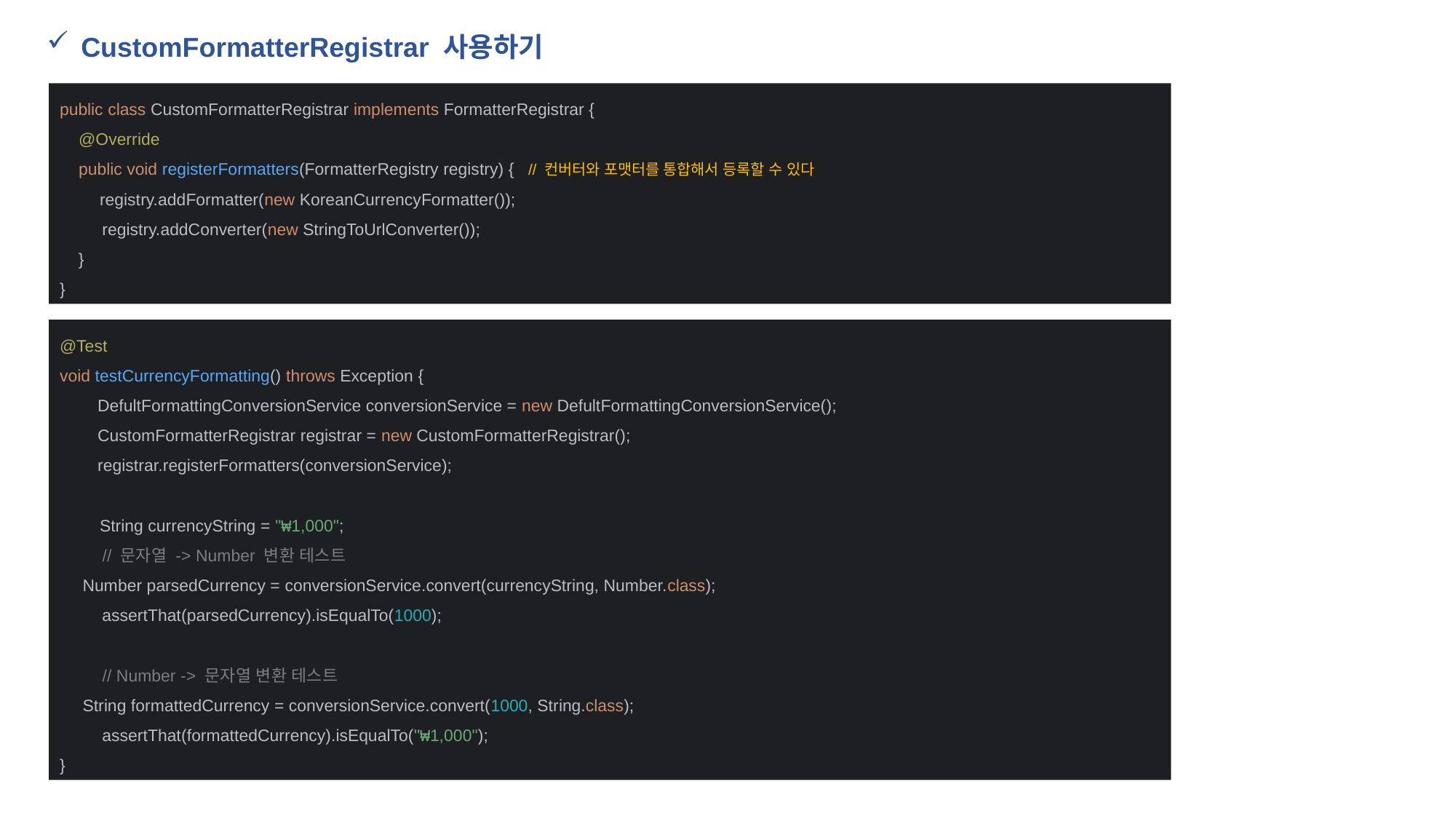

CustomFormatterRegistrar 사용하기
public class CustomFormatterRegistrar implements FormatterRegistrar {
    @Override
    public void registerFormatters(FormatterRegistry registry) {
    registry.addFormatter(new KoreanCurrencyFormatter());
         registry.addConverter(new StringToUrlConverter());
    }
}
// 컨버터와 포맷터를 통합해서 등록할 수 있다
@Test
void testCurrencyFormatting() throws Exception {
        DefultFormattingConversionService conversionService = new DefultFormattingConversionService();
        CustomFormatterRegistrar registrar = new CustomFormatterRegistrar();
        registrar.registerFormatters(conversionService);
    String currencyString = "₩1,000";
         // 문자열 -> Number 변환 테스트
    Number parsedCurrency = conversionService.convert(currencyString, Number.class);
         assertThat(parsedCurrency).isEqualTo(1000);
         // Number -> 문자열 변환 테스트
    String formattedCurrency = conversionService.convert(1000, String.class);
         assertThat(formattedCurrency).isEqualTo("₩1,000");
}
\